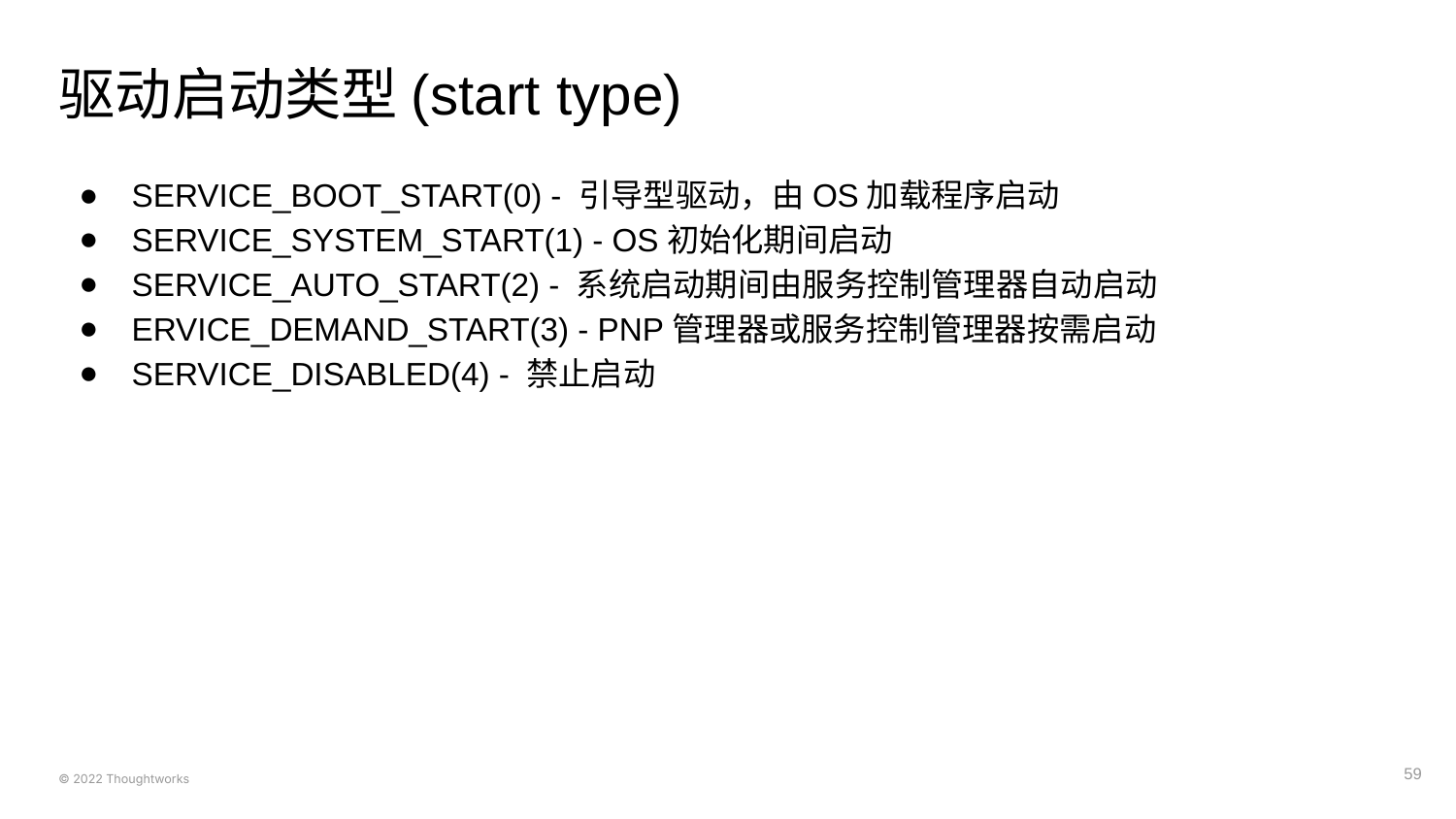

# 驱动启动类型(start type)
SERVICE_BOOT_START(0) - 引导型驱动，由OS加载程序启动
SERVICE_SYSTEM_START(1) - OS初始化期间启动
SERVICE_AUTO_START(2) - 系统启动期间由服务控制管理器自动启动
ERVICE_DEMAND_START(3) - PNP管理器或服务控制管理器按需启动
SERVICE_DISABLED(4) - 禁止启动
59